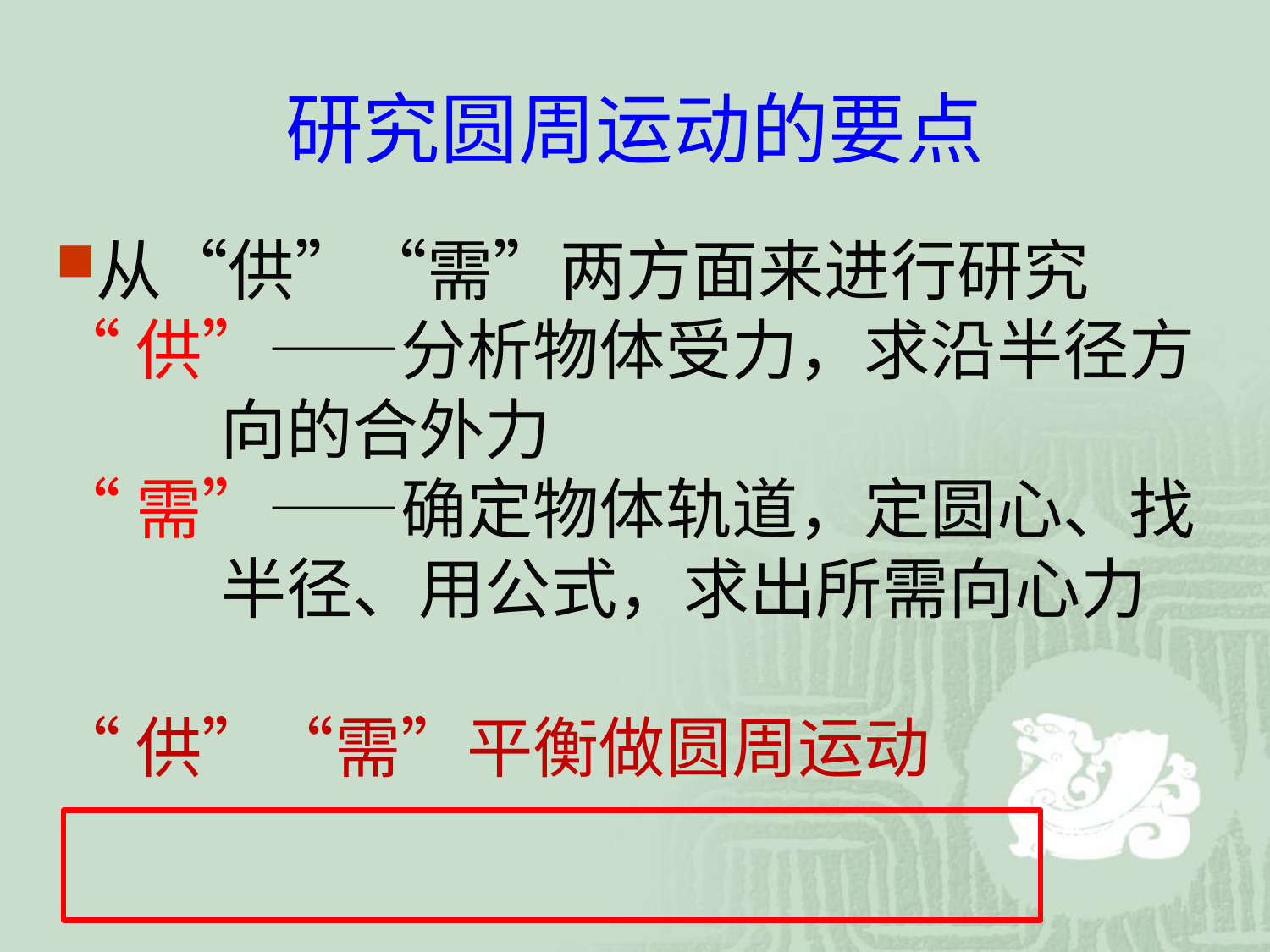

研究圆周运动的要点
从“供”“需”两方面来进行研究
“供”——分析物体受力，求沿半径方向的合外力
“需”——确定物体轨道，定圆心、找半径、用公式，求出所需向心力

“供”“需”平衡做圆周运动